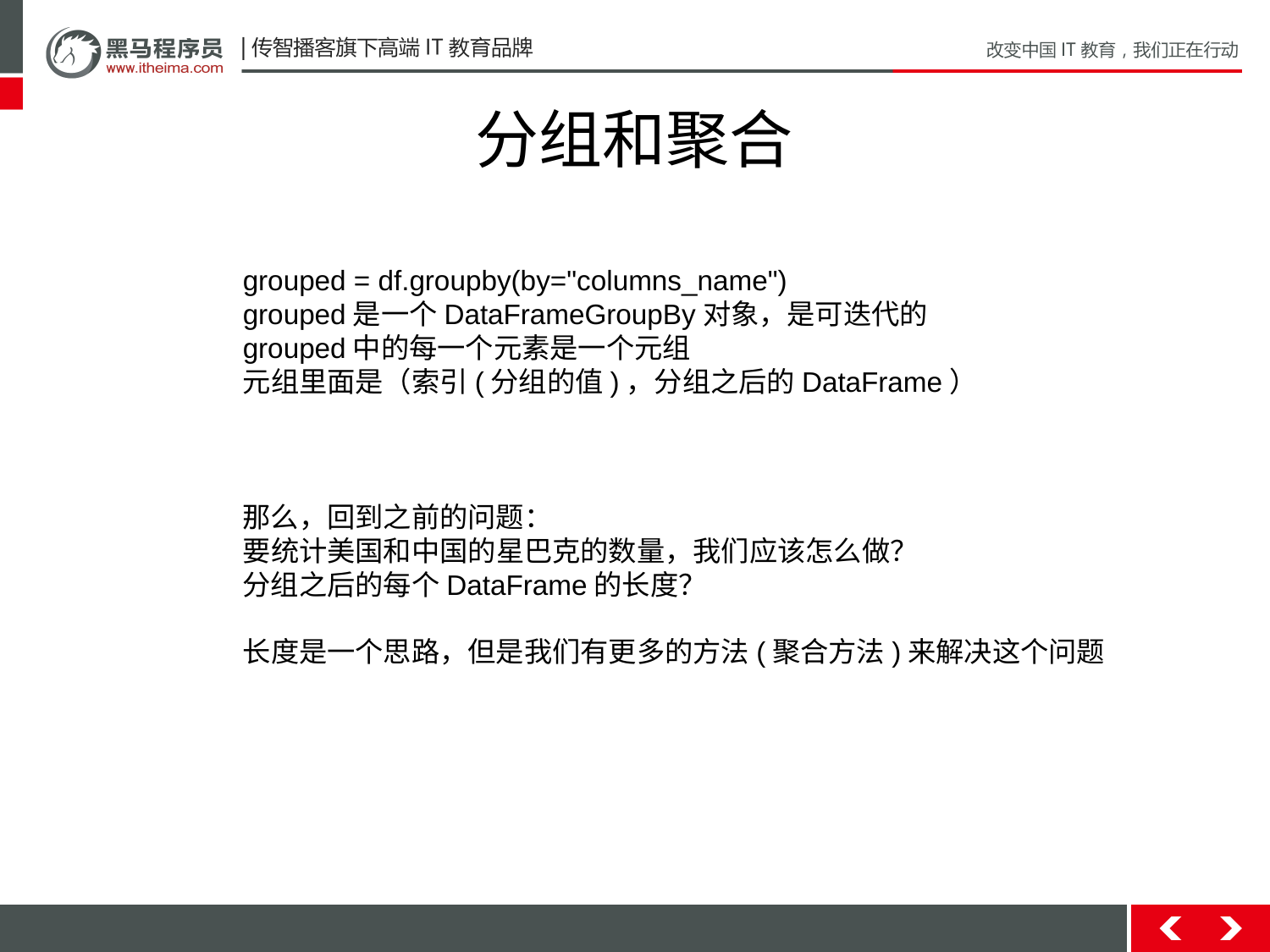

# 分组和聚合
grouped = df.groupby(by="columns_name")
grouped是一个DataFrameGroupBy对象，是可迭代的
grouped中的每一个元素是一个元组
元组里面是（索引(分组的值)，分组之后的DataFrame）

那么，回到之前的问题：
要统计美国和中国的星巴克的数量，我们应该怎么做？
分组之后的每个DataFrame的长度？

长度是一个思路，但是我们有更多的方法(聚合方法)来解决这个问题